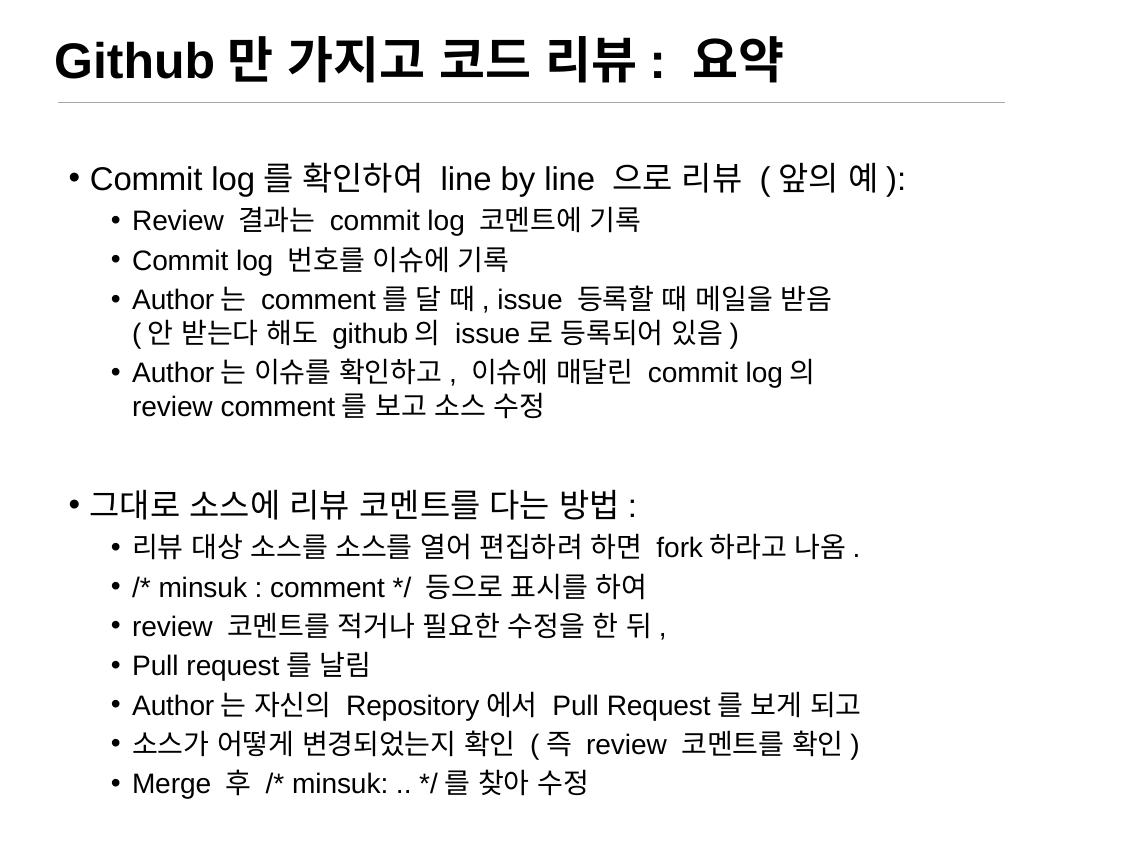

# Github만 가지고 코드 리뷰: 요약
Commit log를 확인하여 line by line 으로 리뷰 (앞의 예):
Review 결과는 commit log 코멘트에 기록
Commit log 번호를 이슈에 기록
Author는 comment를 달 때, issue 등록할 때 메일을 받음
(안 받는다 해도 github의 issue로 등록되어 있음)
Author는 이슈를 확인하고, 이슈에 매달린 commit log의
review comment를 보고 소스 수정

그대로 소스에 리뷰 코멘트를 다는 방법:
리뷰 대상 소스를 소스를 열어 편집하려 하면 fork하라고 나옴.
/* minsuk : comment */ 등으로 표시를 하여
review 코멘트를 적거나 필요한 수정을 한 뒤,
Pull request를 날림
Author는 자신의 Repository에서 Pull Request를 보게 되고
소스가 어떻게 변경되었는지 확인 (즉 review 코멘트를 확인)
Merge 후 /* minsuk: .. */를 찾아 수정